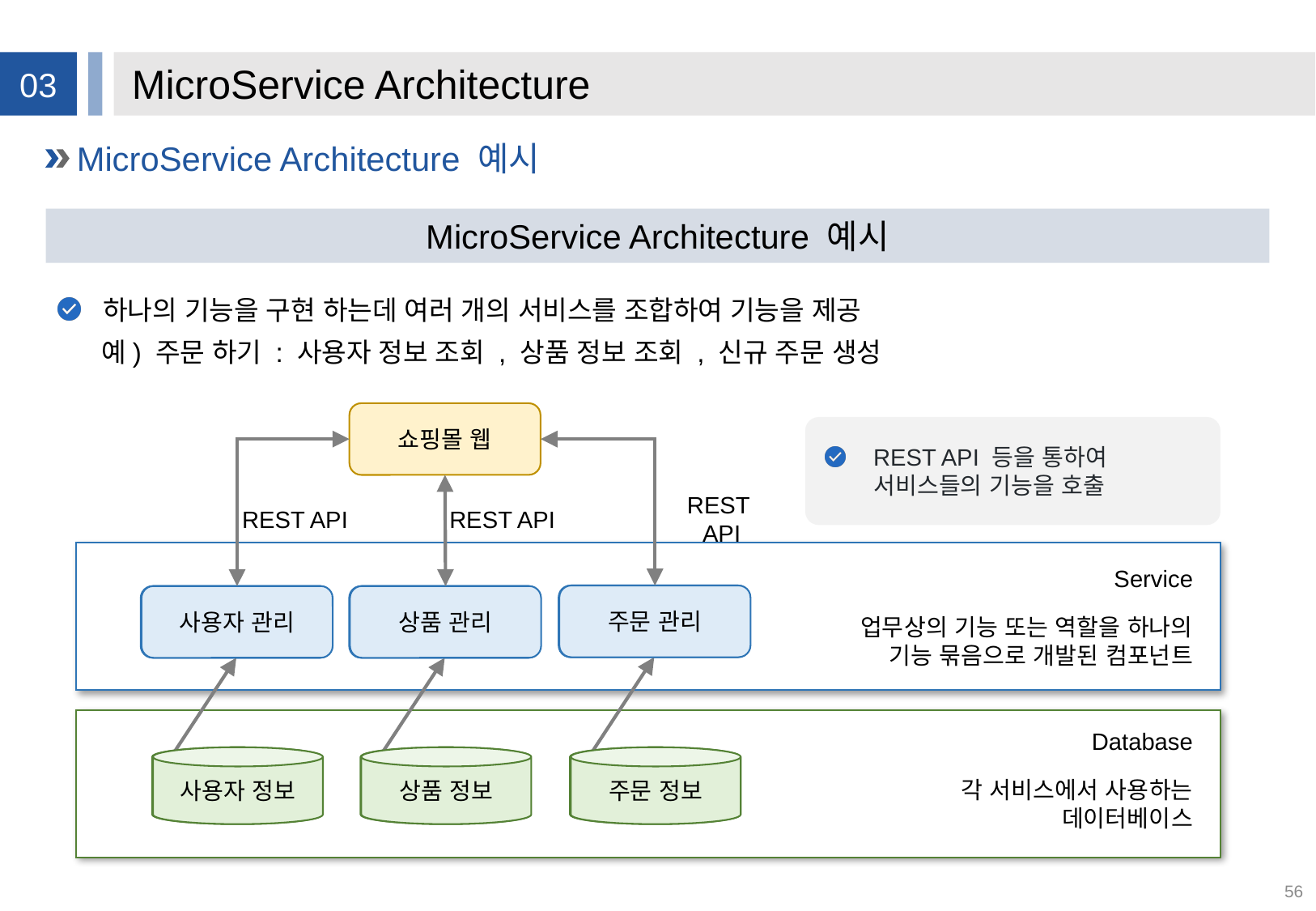

# MicroService Architecture
03
MicroService Architecture 예시
MicroService Architecture 예시
하나의 기능을 구현 하는데 여러 개의 서비스를 조합하여 기능을 제공
     예) 주문 하기 : 사용자 정보 조회 , 상품 정보 조회 , 신규 주문 생성
쇼핑몰 웹
REST API 등을 통하여 서비스들의 기능을 호출
REST API
REST API
REST  API

Service
업무상의 기능 또는 역할을 하나의 기능 묶음으로 개발된 컴포넌트
주문 관리
주문 관리
사용자 관리
사용자 관리
상품 관리
상품 관리

Database
각 서비스에서 사용하는 데이터베이스
상품 정보
상품 정보
주문 정보
주문 정보
사용자 정보
사용자 정보
56